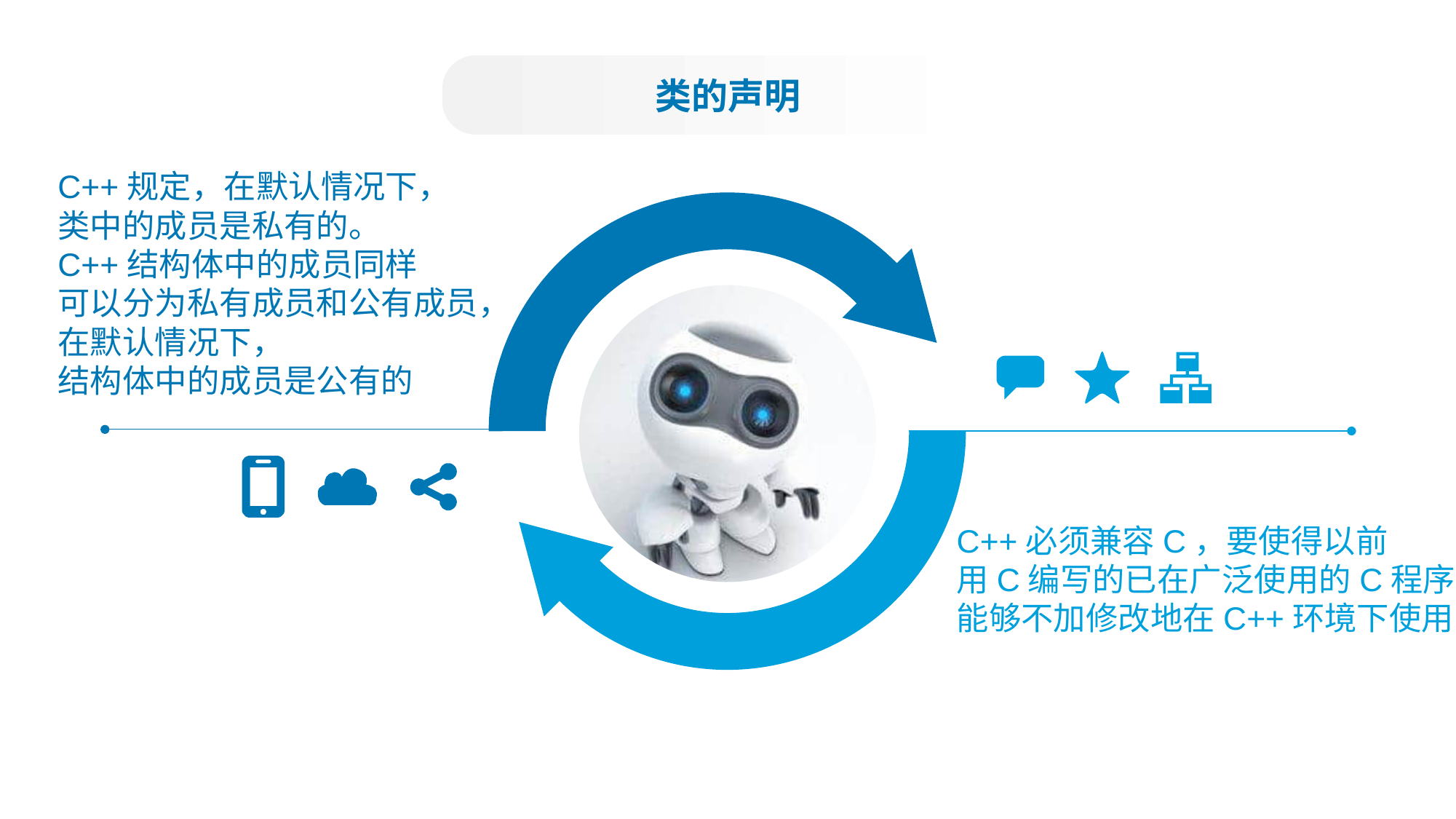

类的声明
C++规定，在默认情况下，
类中的成员是私有的。
C++结构体中的成员同样
可以分为私有成员和公有成员，
在默认情况下，
结构体中的成员是公有的

C++必须兼容C，要使得以前
用C编写的已在广泛使用的C程序
能够不加修改地在C++环境下使用。